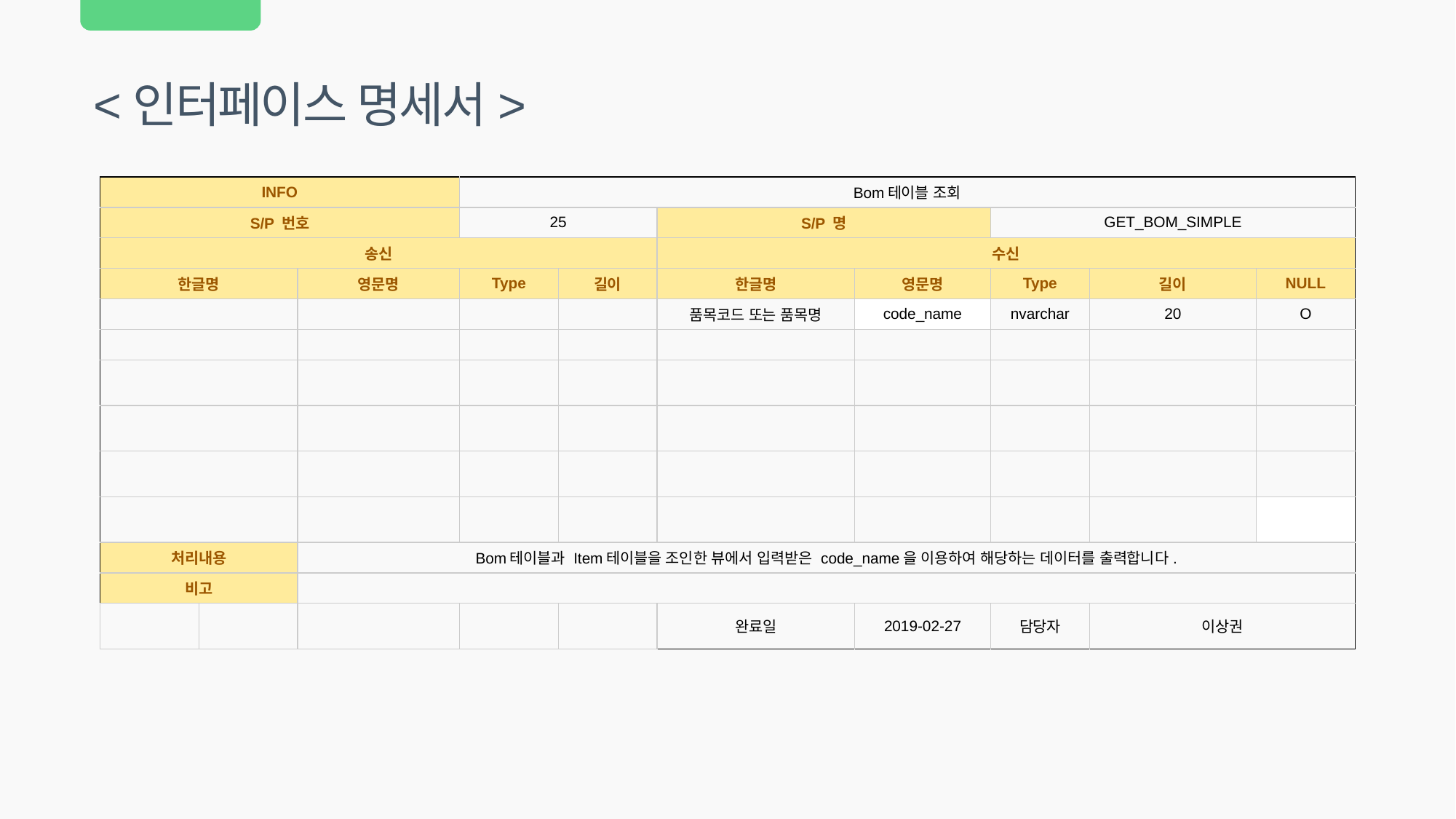

<인터페이스 명세서>
| INFO |  |  | Bom테이블 조회 |  |  |  |  |  |  |
| --- | --- | --- | --- | --- | --- | --- | --- | --- | --- |
| S/P 번호 |  |  | 25 |  | S/P 명 |  | GET\_BOM\_SIMPLE |  |  |
| 송신 |  |  |  |  | 수신 |  |  |  |  |
| 한글명 |  | 영문명 | Type | 길이 | 한글명 | 영문명 | Type | 길이 | NULL |
|  |  |  |  |  | 품목코드 또는 품목명 | code\_name | nvarchar | 20 | O |
|  |  |  |  |  |  |  |  |  |  |
|  |  |  |  |  |  |  |  |  |  |
|  |  |  |  |  |  |  |  |  |  |
|  |  |  |  |  |  |  |  |  |  |
|  |  |  |  |  |  |  |  |  |  |
| 처리내용 |  | Bom테이블과 Item테이블을 조인한 뷰에서 입력받은 code\_name을 이용하여 해당하는 데이터를 출력합니다. |  |  |  |  |  |  |  |
| 비고 |  |  |  |  |  |  |  |  |  |
|  |  |  |  |  | 완료일 | 2019-02-27 | 담당자 | 이상권 |  |